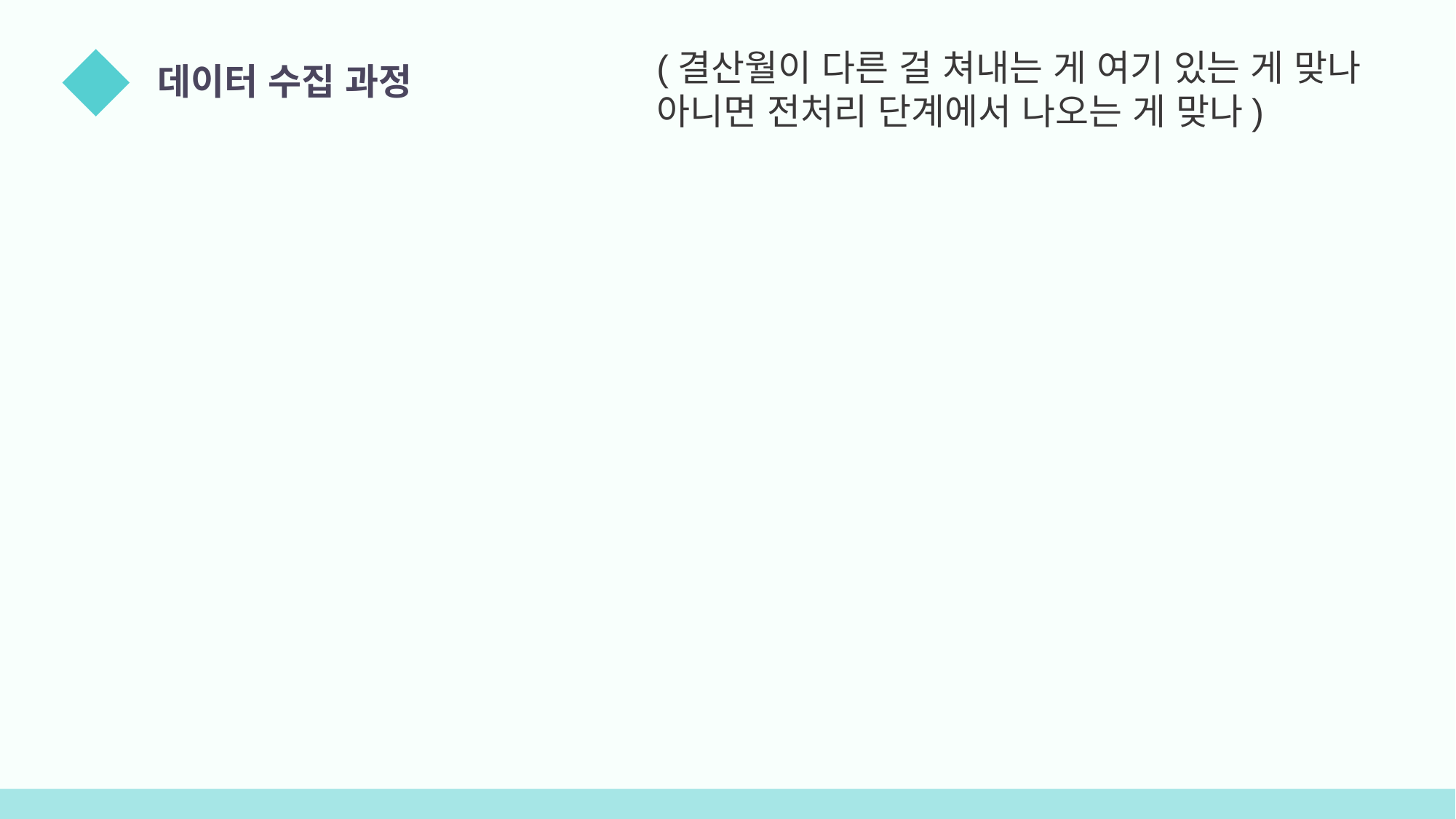

(결산월이 다른 걸 쳐내는 게 여기 있는 게 맞나
아니면 전처리 단계에서 나오는 게 맞나)

데이터 수집 과정
02